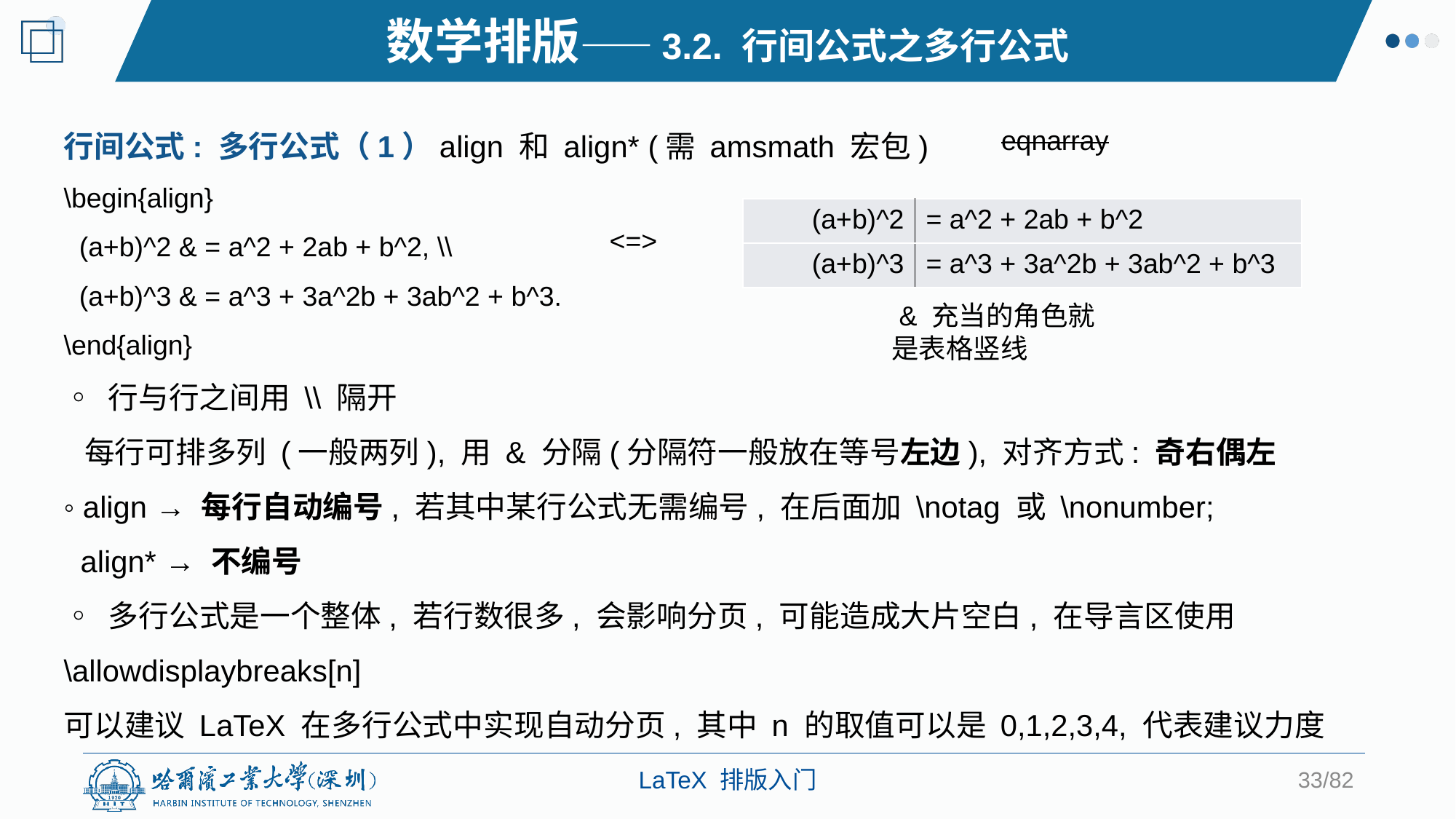

数学排版——3.2. 行间公式之多行公式
行间公式: 多行公式（1）align 和 align* (需 amsmath 宏包)
\begin{align}
  (a+b)^2 & = a^2 + 2ab + b^2, \\
  (a+b)^3 & = a^3 + 3a^2b + 3ab^2 + b^3.
\end{align}
◦ 行与行之间用 \\ 隔开
  每行可排多列 (一般两列), 用 & 分隔(分隔符一般放在等号左边), 对齐方式: 奇右偶左
◦ align → 每行自动编号, 若其中某行公式无需编号, 在后面加 \notag 或 \nonumber;
  align* → 不编号
◦ 多行公式是一个整体, 若行数很多, 会影响分页, 可能造成大片空白, 在导言区使用
\allowdisplaybreaks[n]
可以建议 LaTeX 在多行公式中实现自动分页, 其中 n 的取值可以是 0,1,2,3,4, 代表建议力度
eqnarray
| (a+b)^2 | = a^2 + 2ab + b^2 |
| --- | --- |
| (a+b)^3 | = a^3 + 3a^2b + 3ab^2 + b^3 |
<=>
 & 充当的角色就是表格竖线
33/82